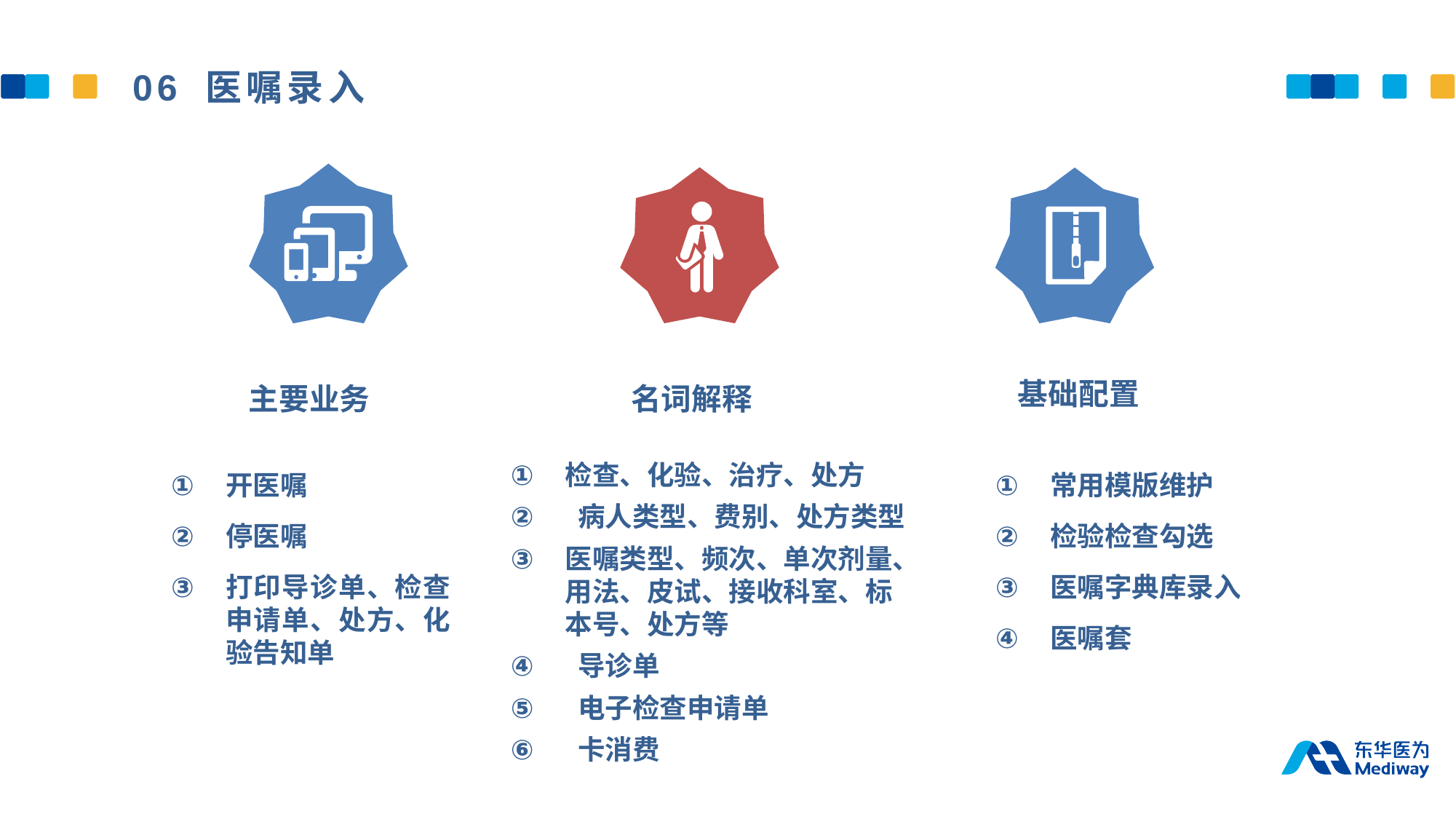

06 医嘱录入

基础配置
主要业务
名词解释
检查、化验、治疗、处方
 病人类型、费别、处方类型
医嘱类型、频次、单次剂量、用法、皮试、接收科室、标本号、处方等
 导诊单
 电子检查申请单
 卡消费
常用模版维护
检验检查勾选
医嘱字典库录入
医嘱套
开医嘱
停医嘱
打印导诊单、检查申请单、处方、化验告知单